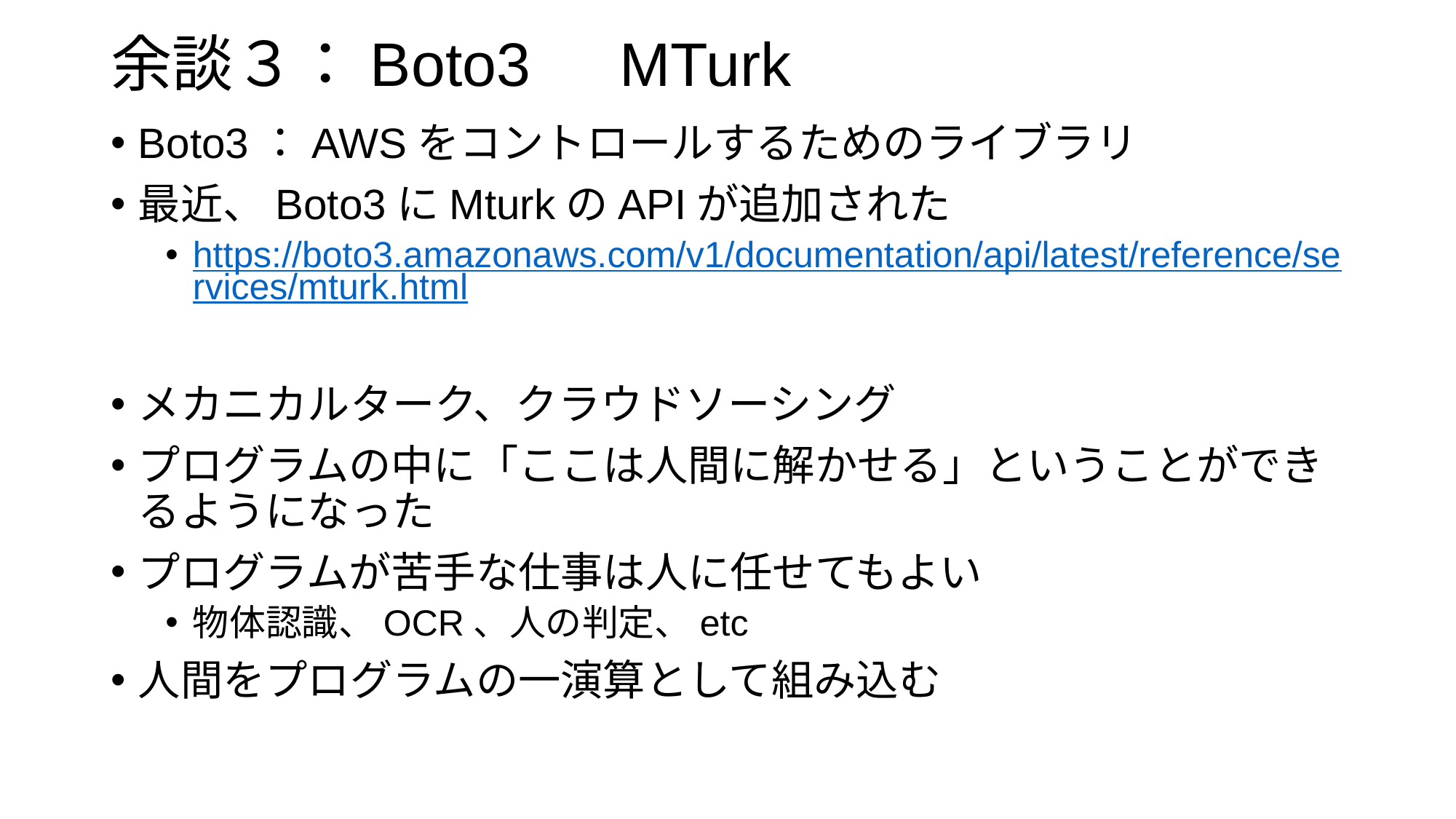

# 余談３：Boto3　MTurk
Boto3：AWSをコントロールするためのライブラリ
最近、Boto3にMturkのAPIが追加された
https://boto3.amazonaws.com/v1/documentation/api/latest/reference/services/mturk.html

メカニカルターク、クラウドソーシング
プログラムの中に「ここは人間に解かせる」ということができるようになった
プログラムが苦手な仕事は人に任せてもよい
物体認識、OCR、人の判定、etc
人間をプログラムの一演算として組み込む